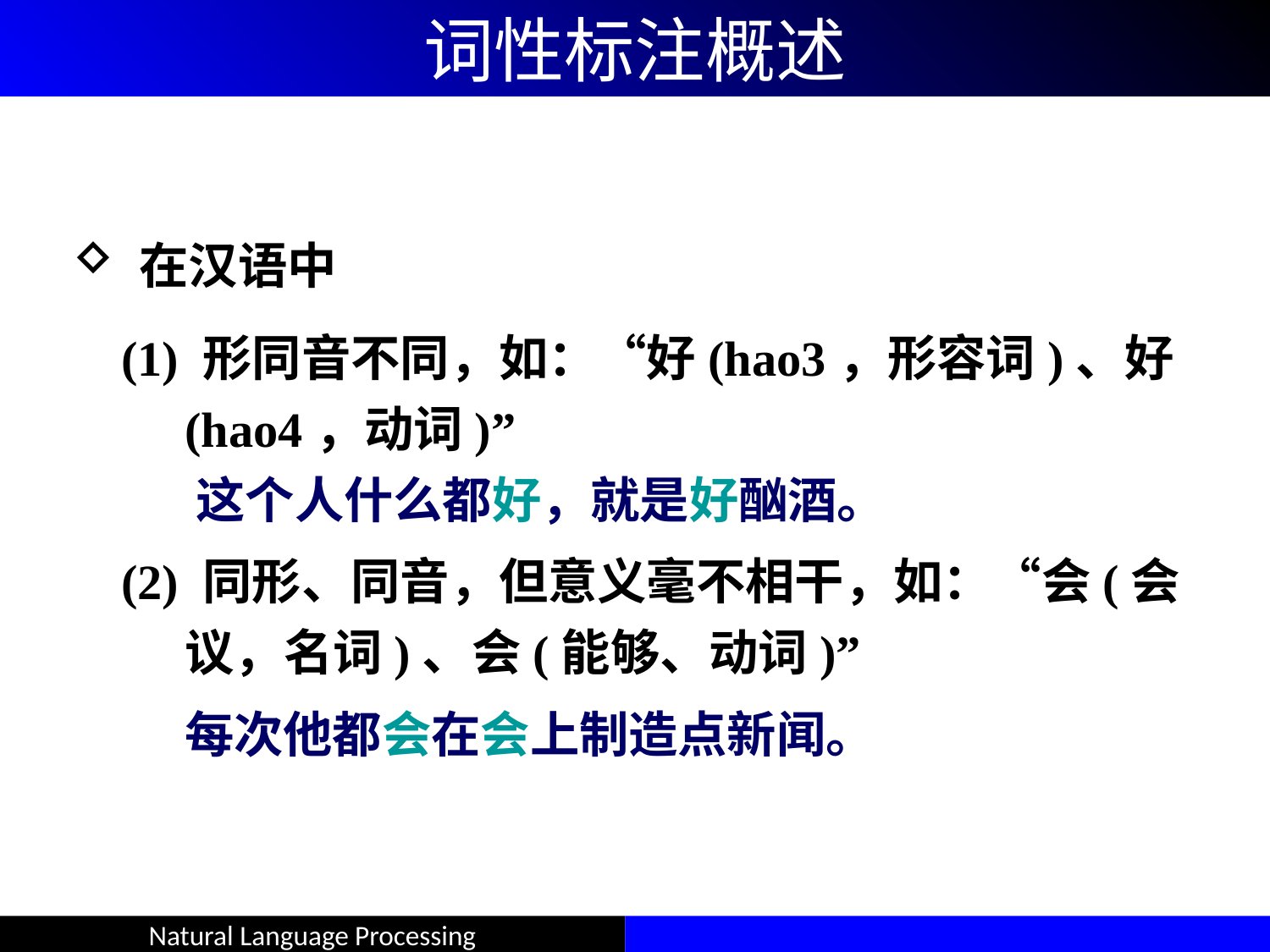

# 词性标注概述
 在汉语中
    (1) 形同音不同，如：“好(hao3，形容词)、好(hao4，动词)”
          这个人什么都好，就是好酗酒。
    (2) 同形、同音，但意义毫不相干，如：“会(会议，名词)、会(能够、动词)”
         每次他都会在会上制造点新闻。